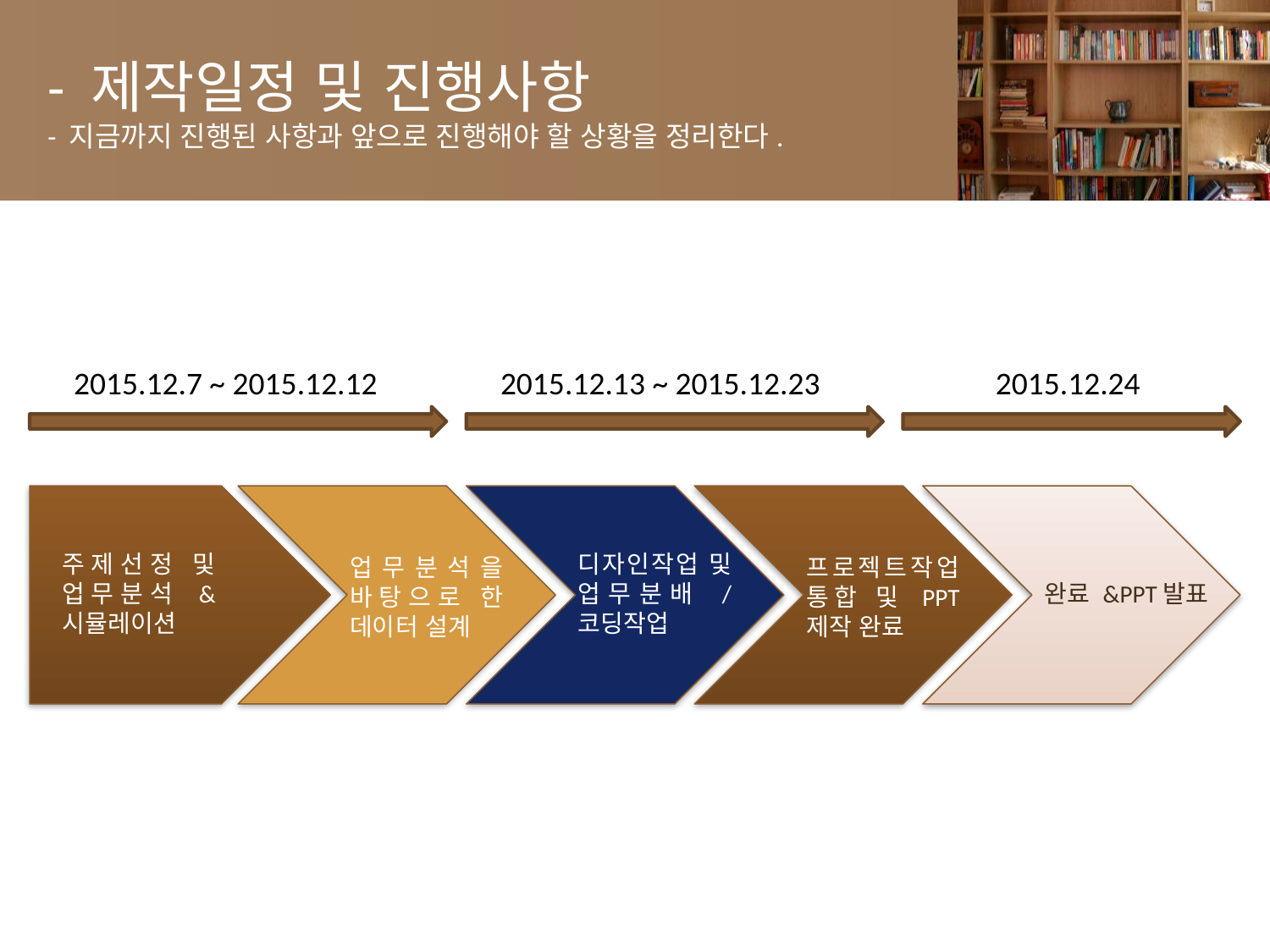

# - 제작일정 및 진행사항 - 지금까지 진행된 사항과 앞으로 진행해야 할 상황을 정리한다.
2015.12.7 ~ 2015.12.12
2015.12.13 ~ 2015.12.23
2015.12.24

주제선정 및 업무분석 & 시뮬레이션
디자인작업 및 업무분배 / 코딩작업
업무분석을 바탕으로 한 데이터 설계
프로젝트작업 통합 및 PPT 제작 완료
완료 &PPT발표